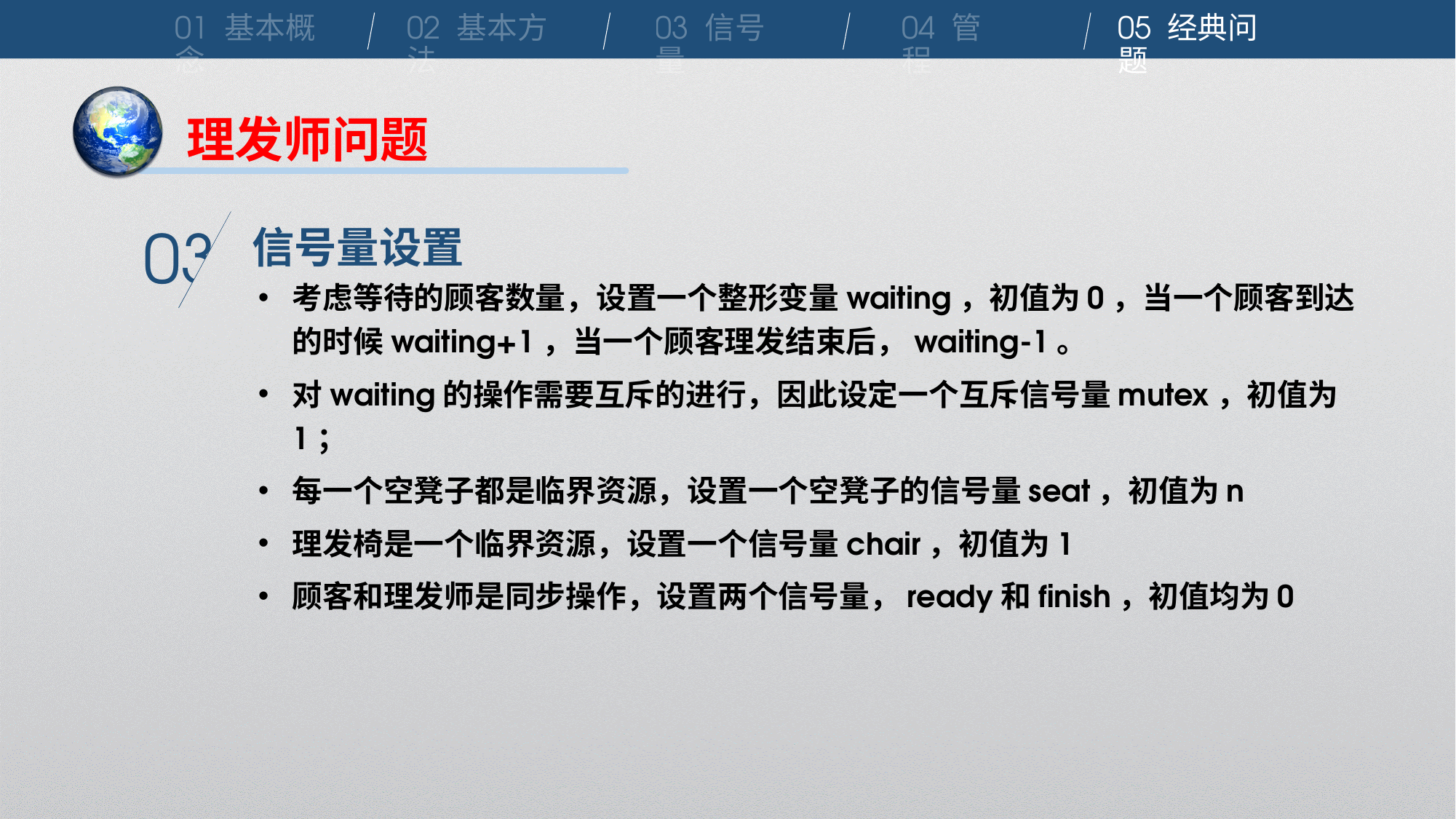

01 基本概念
02 基本方法
03 信号量
04 管程
05 经典问题
理发师问题
信号量设置

03
考虑等待的顾客数量，设置一个整形变量waiting，初值为0，当一个顾客到达的时候waiting+1，当一个顾客理发结束后，waiting-1。
对waiting的操作需要互斥的进行，因此设定一个互斥信号量mutex，初值为1；
每一个空凳子都是临界资源，设置一个空凳子的信号量seat，初值为n
理发椅是一个临界资源，设置一个信号量chair，初值为1
顾客和理发师是同步操作，设置两个信号量，ready和finish，初值均为0